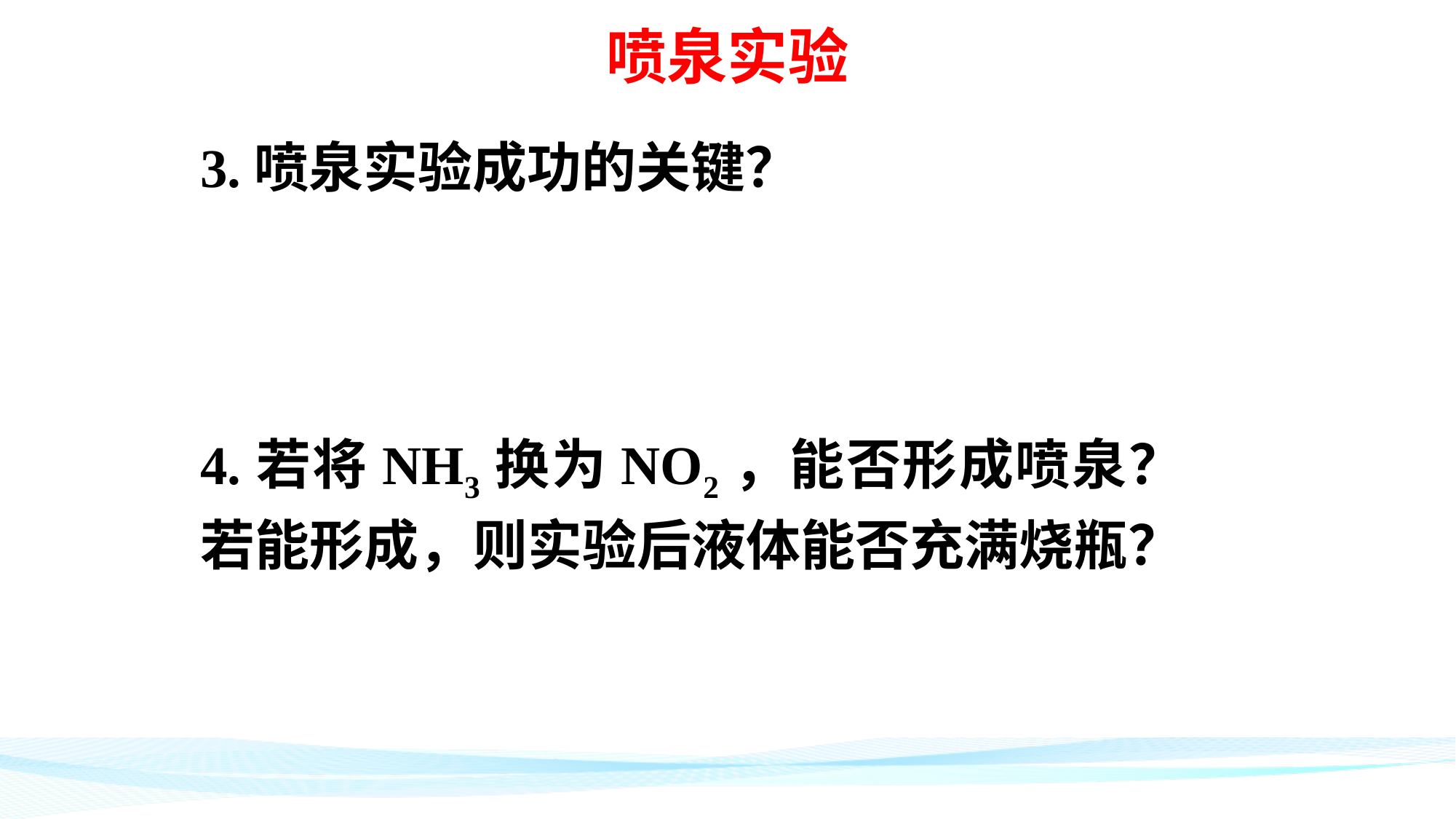

喷泉实验
3.喷泉实验成功的关键？
4.若将NH3换为NO2，能否形成喷泉？若能形成，则实验后液体能否充满烧瓶？